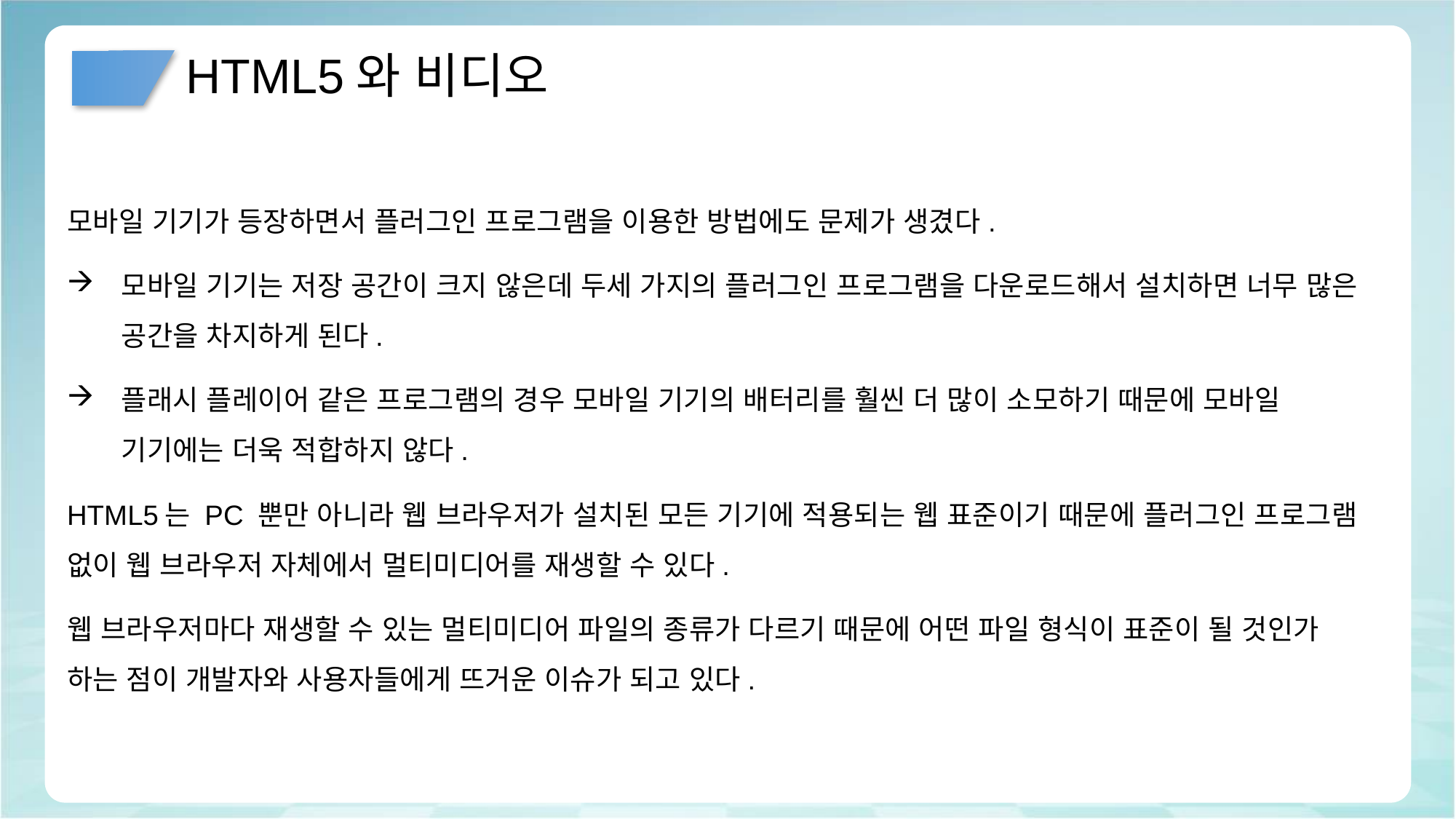

# HTML5와 비디오
모바일 기기가 등장하면서 플러그인 프로그램을 이용한 방법에도 문제가 생겼다.
모바일 기기는 저장 공간이 크지 않은데 두세 가지의 플러그인 프로그램을 다운로드해서 설치하면 너무 많은 공간을 차지하게 된다.
플래시 플레이어 같은 프로그램의 경우 모바일 기기의 배터리를 훨씬 더 많이 소모하기 때문에 모바일 기기에는 더욱 적합하지 않다.
HTML5는 PC 뿐만 아니라 웹 브라우저가 설치된 모든 기기에 적용되는 웹 표준이기 때문에 플러그인 프로그램 없이 웹 브라우저 자체에서 멀티미디어를 재생할 수 있다.
웹 브라우저마다 재생할 수 있는 멀티미디어 파일의 종류가 다르기 때문에 어떤 파일 형식이 표준이 될 것인가 하는 점이 개발자와 사용자들에게 뜨거운 이슈가 되고 있다.